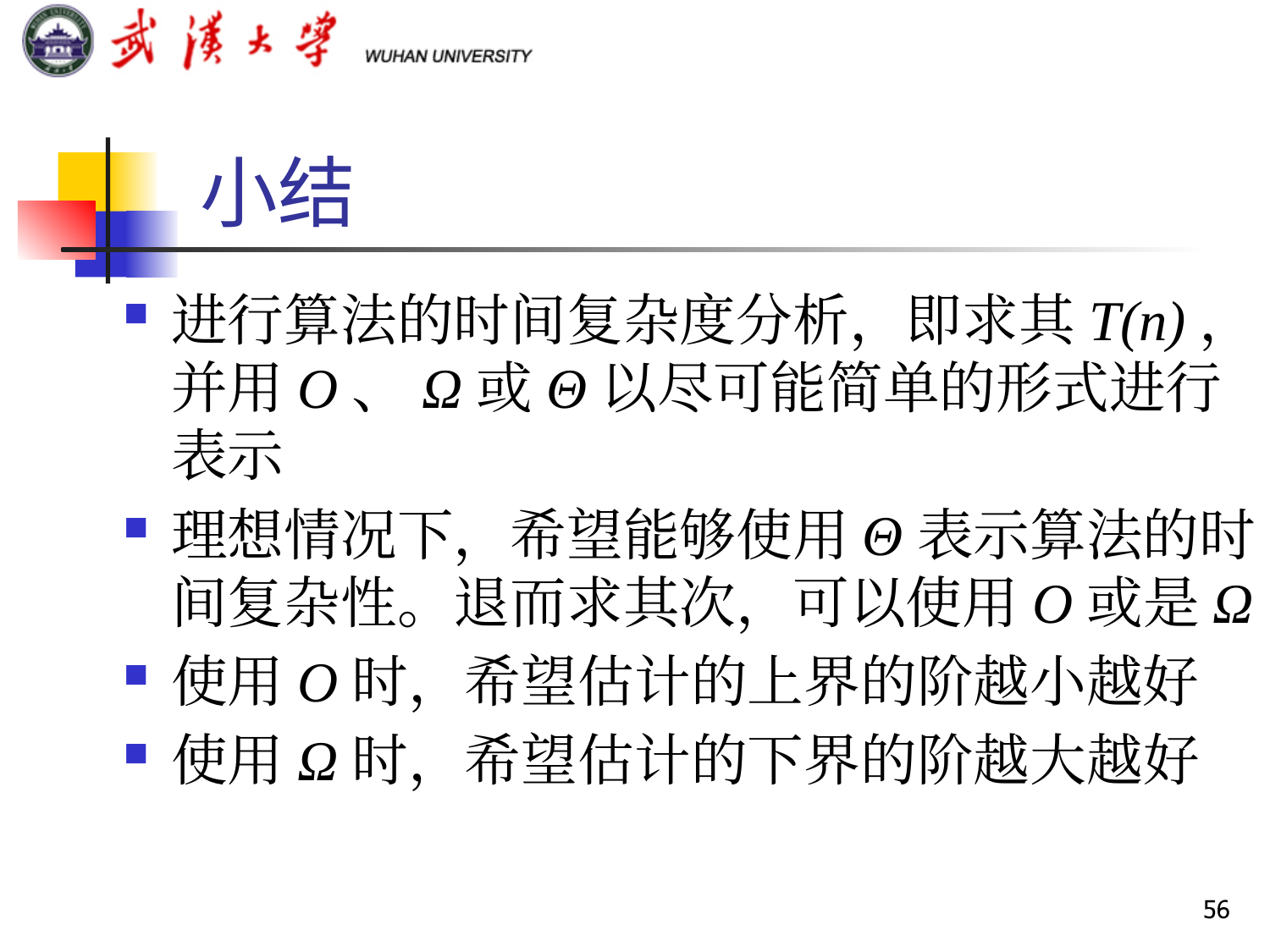

小结
进行算法的时间复杂度分析，即求其T(n)，并用O、Ω或Θ以尽可能简单的形式进行表示
理想情况下，希望能够使用Θ表示算法的时间复杂性。退而求其次，可以使用O或是Ω
使用O时，希望估计的上界的阶越小越好
使用Ω时，希望估计的下界的阶越大越好
56